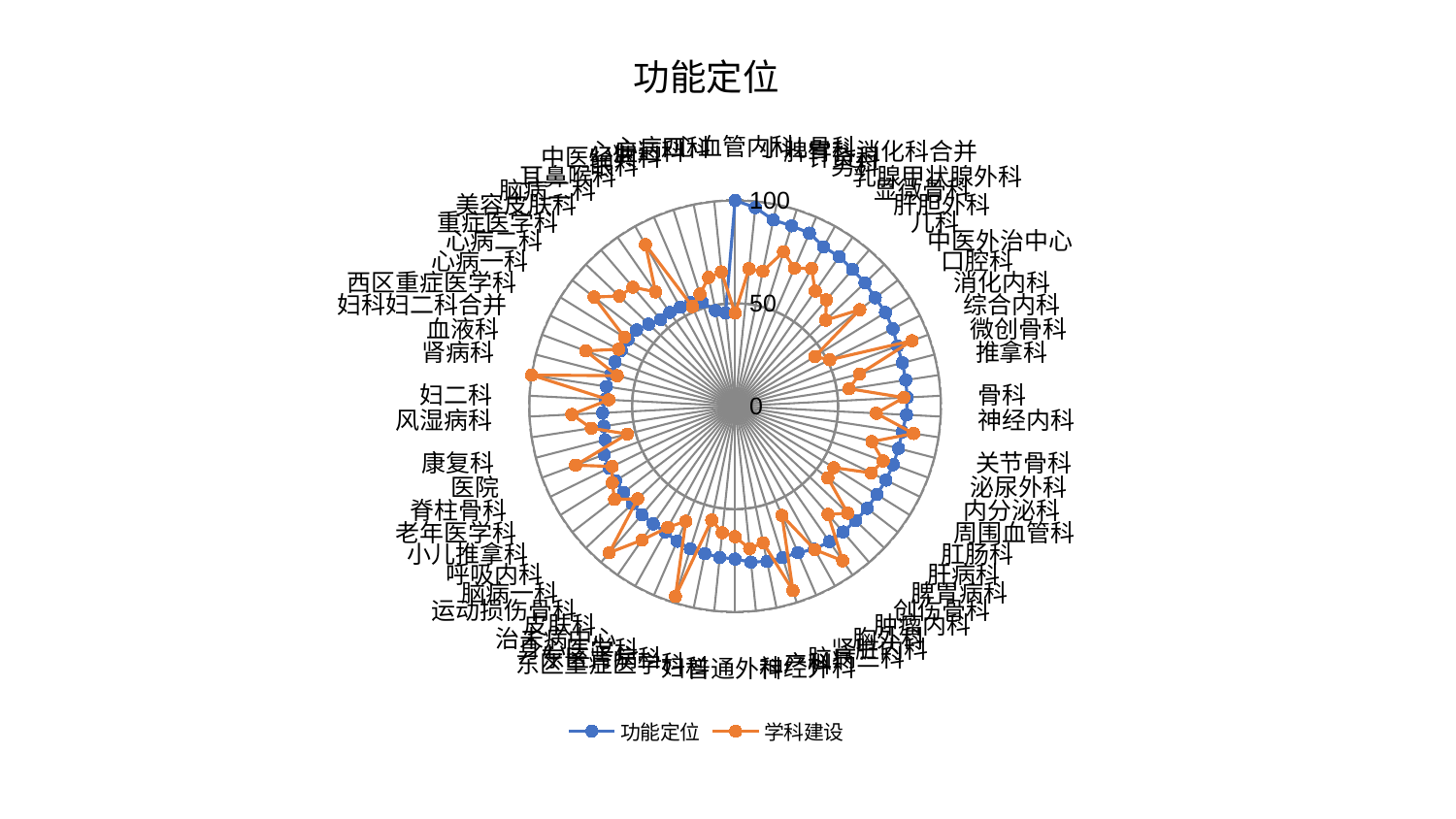

### Chart: 功能定位

| Category | 功能定位 | 学科建设 |
|---|---|---|
| 心血管内科 | 100.0 | 45.284243792529196 |
| 小儿骨科 | 96.97671237732213 | 67.14024085849859 |
| 脾胃科消化科合并 | 92.3746306906389 | 66.9837727845921 |
| 针灸科 | 91.82099518942248 | 78.62694731556567 |
| 男科 | 91.49262995513661 | 73.02703682953268 |
| 乳腺甲状腺外科 | 88.5971818128245 | 76.49817234708702 |
| 显微骨科 | 88.52034022486365 | 68.14479868972332 |
| 肝胆外科 | 87.5550829191276 | 68.09551857735364 |
| 儿科 | 87.03581503214872 | 60.684002987536076 |
| 中医外治中心 | 86.11568151351592 | 76.57862940862998 |
| 口腔科 | 86.0533164874183 | 45.66915413979657 |
| 消化内科 | 85.3784250667553 | 51.21809879980146 |
| 综合内科 | 84.1361398185474 | 91.63290281785682 |
| 微创骨科 | 83.96978436406168 | 62.494833144272775 |
| 推拿科 | 83.88363437525817 | 56.0143584968443 |
| 骨科 | 83.708894970494 | 82.07437946750092 |
| 神经内科 | 83.35626195216173 | 68.68424552554288 |
| 关节骨科 | 82.16041174376431 | 87.70627095984399 |
| 泌尿外科 | 81.96522307316519 | 68.65559317111087 |
| 内分泌科 | 81.90324448462874 | 76.6823035635177 |
| 周围血管科 | 81.59006581753052 | 73.60898790296378 |
| 肛肠科 | 81.13429302772376 | 56.4730212461353 |
| 肝病科 | 81.05442989459449 | 56.93490057122049 |
| 脾胃病科 | 80.77494340671723 | 75.4760438055059 |
| 创伤骨科 | 80.54209105983817 | 69.33080647312883 |
| 肿瘤内科 | 80.1702415138217 | 91.5093284344847 |
| 胸外科 | 79.48256824338554 | 79.72480595693118 |
| 肾脏内科 | 77.44669860599953 | 57.74493569923477 |
| 脑病三科 | 77.13811280804057 | 93.8893957821522 |
| 产科 | 76.96734928466107 | 67.75005581801253 |
| 神经外科 | 76.17422456841533 | 69.55177401873367 |
| 普通外科 | 74.2664342034305 | 63.428647424115795 |
| 妇科 | 73.79527672934498 | 61.75353989348231 |
| 东区重症医学科 | 73.1342149667752 | 56.488530855935714 |
| 东区肾病科 | 72.64541280960914 | 96.85860624539184 |
| 身心医学科 | 71.40995302706847 | 60.85298085564142 |
| 治未病中心 | 69.97491275573738 | 67.36015094945543 |
| 皮肤科 | 69.6720133548261 | 79.26821903645316 |
| 运动损伤骨科 | 69.5080309796427 | 93.84416182872948 |
| 脑病一科 | 68.89532307422901 | 65.32363982861447 |
| 呼吸内科 | 68.45708811862053 | 74.04593433497494 |
| 小儿推拿科 | 68.41470474780634 | 70.31433175554034 |
| 老年医学科 | 68.22628512549268 | 66.52263665707149 |
| 脊柱骨科 | 67.84371328662807 | 82.61963184670111 |
| 医院 | 65.23992355176058 | 54.05932931801707 |
| 康复科 | 64.46907145499473 | 70.70131106674101 |
| 风湿病科 | 64.45250457714204 | 79.42609093064019 |
| 妇二科 | 63.267689732025936 | 61.43438310695822 |
| 肾病科 | 63.25503105018138 | 100.0 |
| 血液科 | 62.18750010881732 | 59.15767843245242 |
| 妇科妇二科合并 | 62.15404714434603 | 77.3702080405598 |
| 西区重症医学科 | 61.578334890920395 | 62.96129608699044 |
| 心病一科 | 61.30515672043612 | 63.34136109022878 |
| 心病二科 | 60.534860239696314 | 86.65243352750646 |
| 重症医学科 | 57.886470862567585 | 77.64429160798133 |
| 美容皮肤科 | 55.488531168131715 | 76.17575716746923 |
| 脑病二科 | 55.46780830838314 | 67.64933238618788 |
| 耳鼻喉科 | 54.96067937608678 | 89.76315062628541 |
| 眼科 | 54.76350284691904 | 52.66342943070468 |
| 中医经典科 | 52.91538376320905 | 57.09129019383397 |
| 心病三科 | 47.48895476532149 | 63.875488048969174 |
| 心病四科 | 45.52475183557194 | 65.57568870379559 |
27